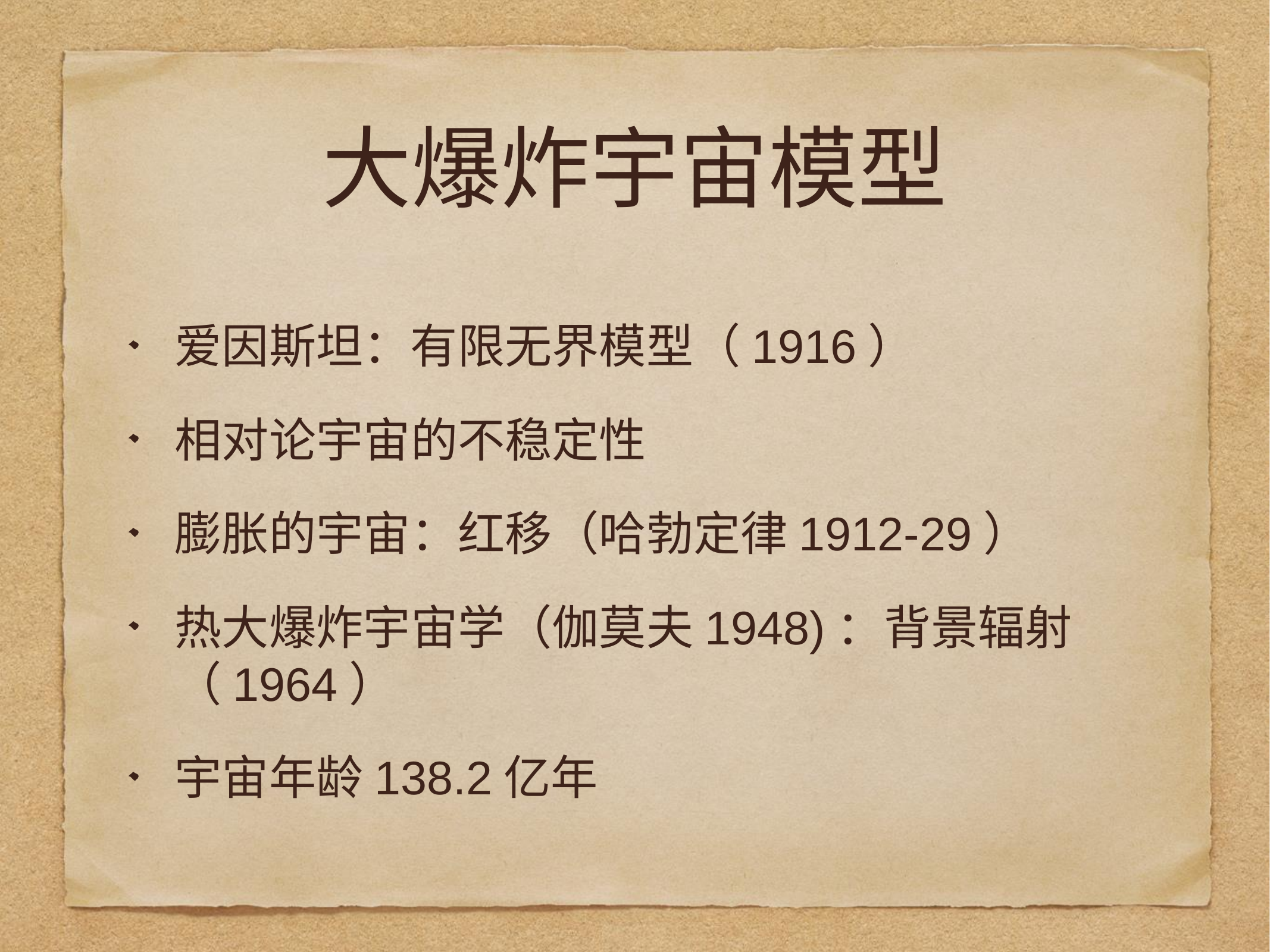

# 大爆炸宇宙模型
爱因斯坦：有限无界模型（1916）
相对论宇宙的不稳定性
膨胀的宇宙：红移（哈勃定律1912-29）
热大爆炸宇宙学（伽莫夫1948)：背景辐射（1964）
宇宙年龄138.2亿年